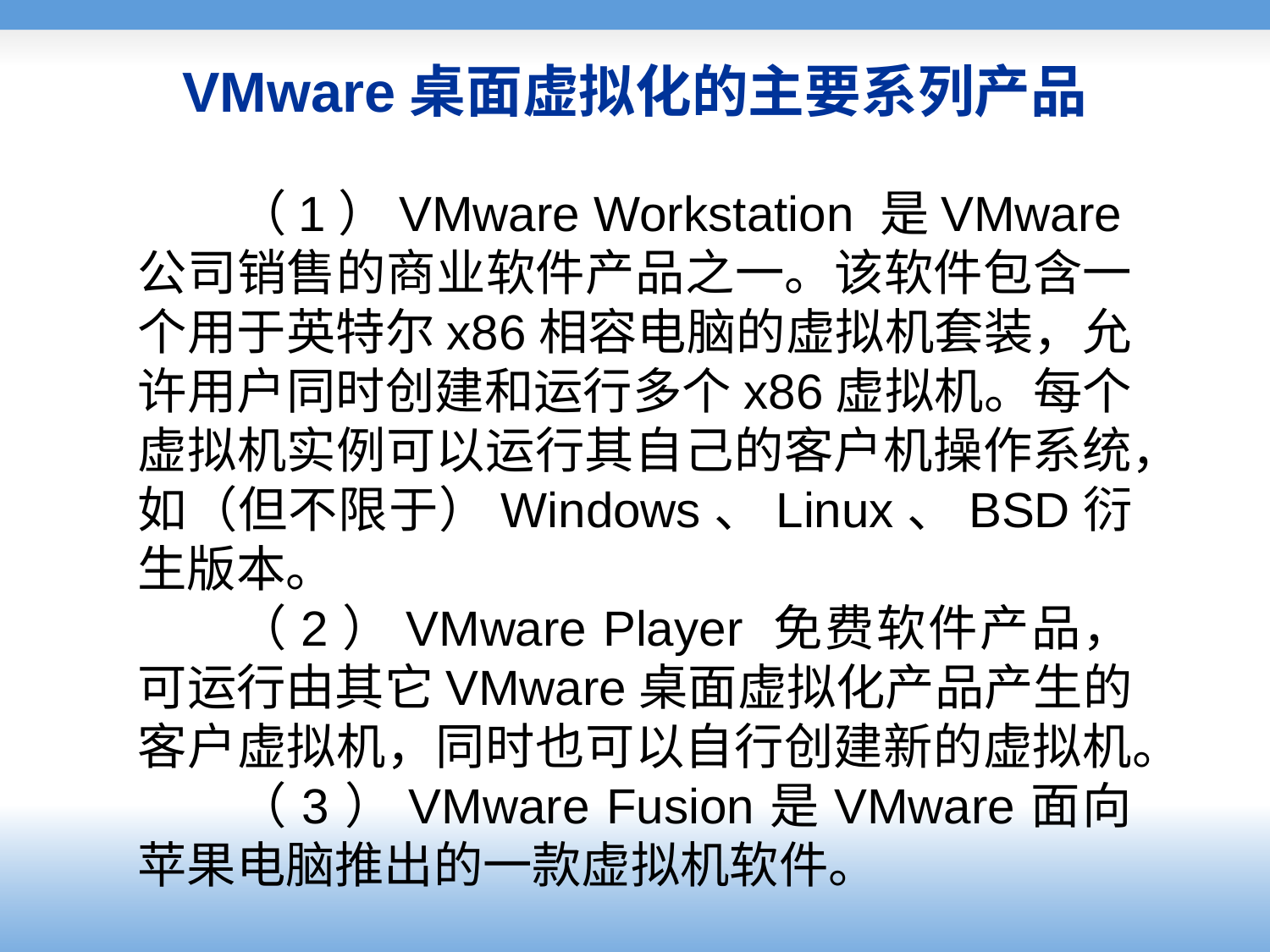

# VMware桌面虚拟化的主要系列产品
（1）VMware Workstation 是VMware公司销售的商业软件产品之一。该软件包含一个用于英特尔x86相容电脑的虚拟机套装，允许用户同时创建和运行多个x86虚拟机。每个虚拟机实例可以运行其自己的客户机操作系统，如（但不限于）Windows、Linux、BSD衍生版本。
（2）VMware Player 免费软件产品，可运行由其它VMware桌面虚拟化产品产生的客户虚拟机，同时也可以自行创建新的虚拟机。
（3）VMware Fusion是VMware面向苹果电脑推出的一款虚拟机软件。